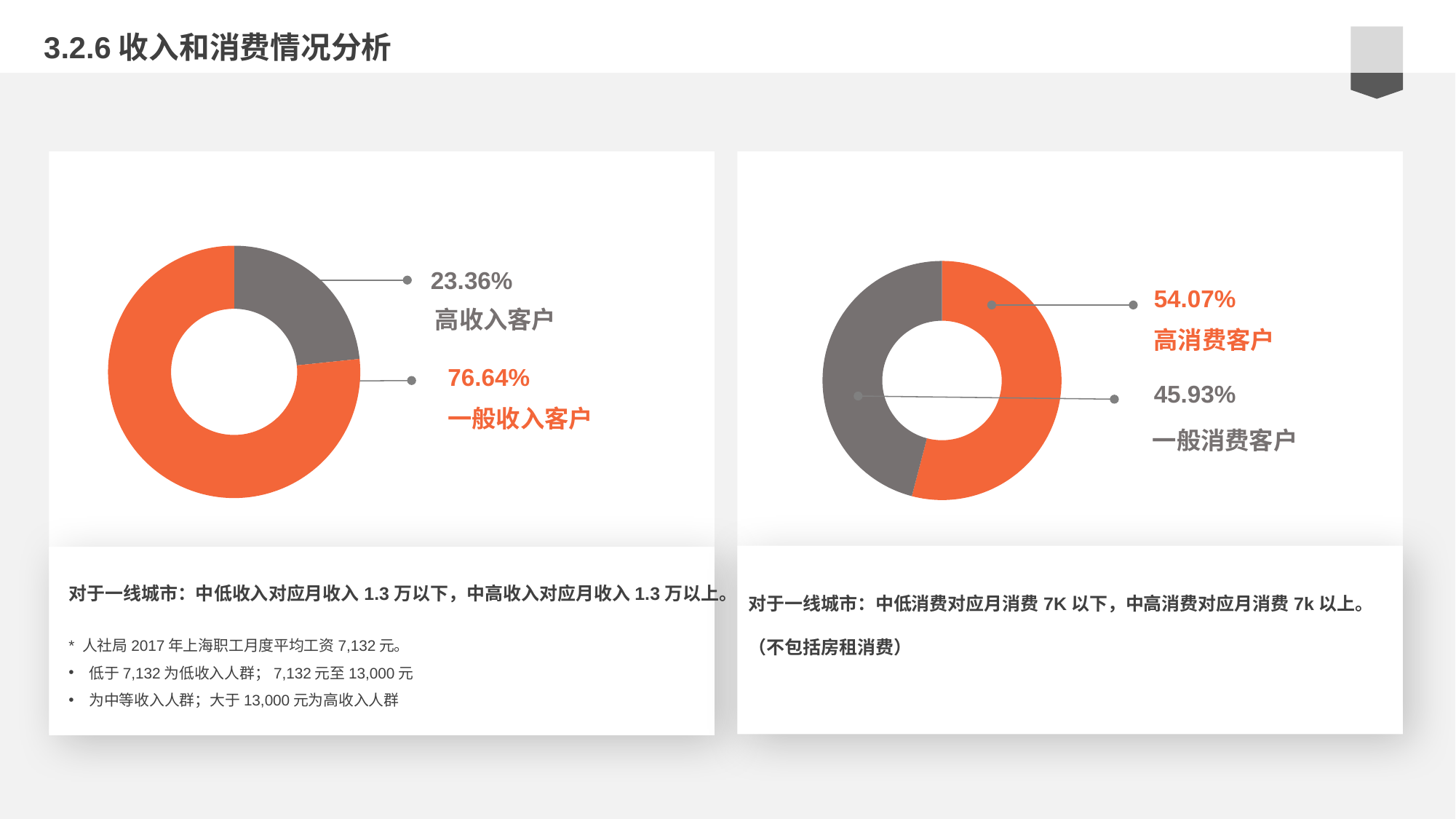

3.2.6收入和消费情况分析
69

### Chart

| Category | 销售额 |
|---|---|
| 高收入客户 | 0.2336 |
| 一般收入客户 | 0.7664 |

### Chart

| Category | 销售额 |
|---|---|
| 高消费客户占比 | 0.5407 |
| 一般消费客户占比 | 0.4593 |
23.36%
54.07%
高收入客户
高消费客户
76.64%
45.93%
一般收入客户
一般消费客户

对于一线城市：中低消费对应月消费7K以下，中高消费对应月消费7k以上。
（不包括房租消费）
对于一线城市：中低收入对应月收入1.3万以下，中高收入对应月收入1.3万以上。
* 人社局2017年上海职工月度平均工资7,132元。
低于7,132为低收入人群；7,132元至13,000元
为中等收入人群；大于13,000元为高收入人群